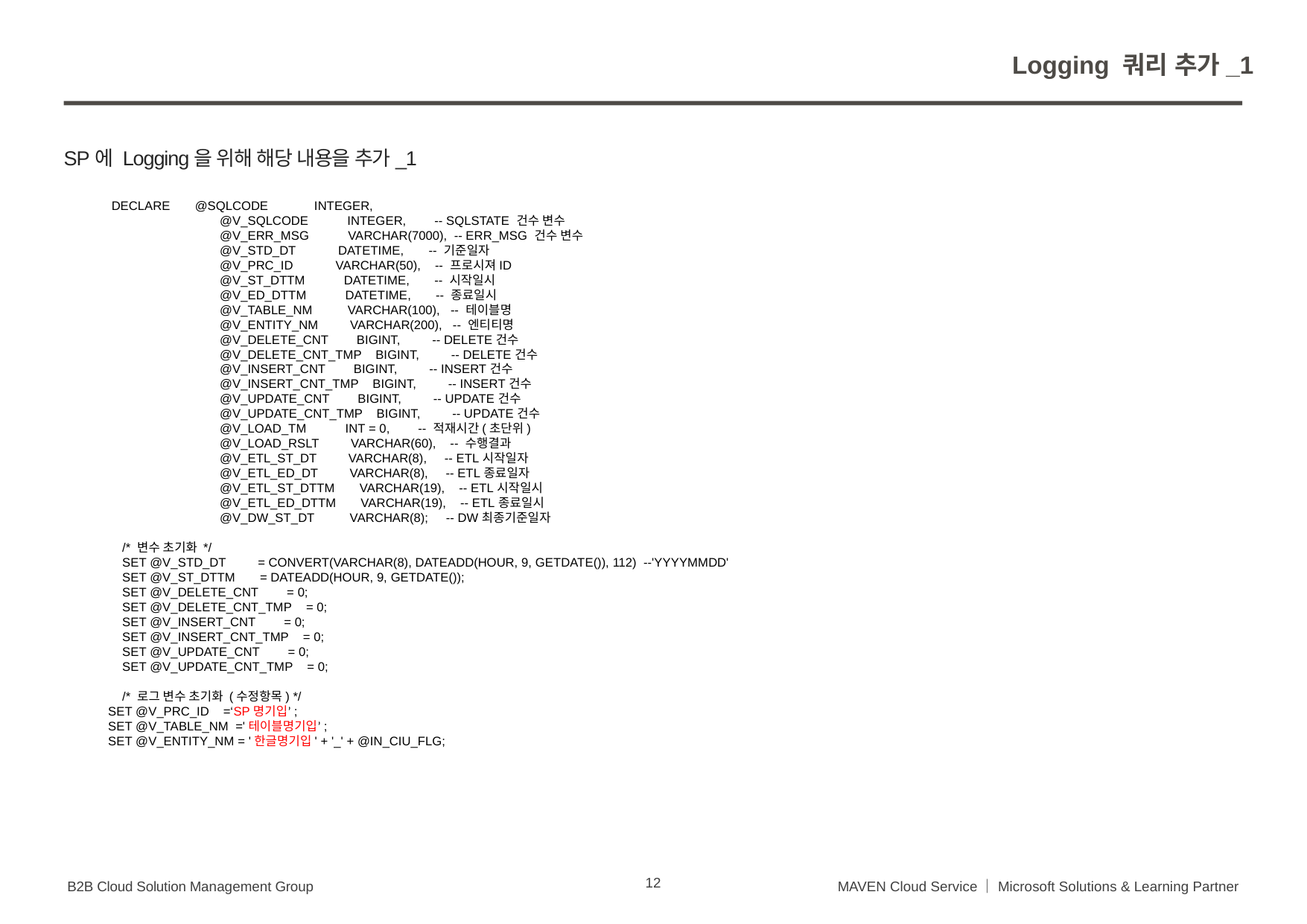

Logging 쿼리 추가_1
SP에 Logging을 위해 해당 내용을 추가_1
 DECLARE       @SQLCODE             INTEGER,
	@V_SQLCODE           INTEGER,        -- SQLSTATE 건수 변수
	@V_ERR_MSG           VARCHAR(7000),  -- ERR_MSG 건수 변수
	@V_STD_DT            DATETIME,       -- 기준일자
	@V_PRC_ID            VARCHAR(50),    -- 프로시져ID
	@V_ST_DTTM           DATETIME,       -- 시작일시
	@V_ED_DTTM           DATETIME,       -- 종료일시
	@V_TABLE_NM          VARCHAR(100),   -- 테이블명
	@V_ENTITY_NM         VARCHAR(200),   -- 엔티티명
	@V_DELETE_CNT        BIGINT,         -- DELETE건수
	@V_DELETE_CNT_TMP    BIGINT,         -- DELETE건수
	@V_INSERT_CNT        BIGINT,         -- INSERT건수
	@V_INSERT_CNT_TMP    BIGINT,         -- INSERT건수
	@V_UPDATE_CNT        BIGINT,         -- UPDATE건수
	@V_UPDATE_CNT_TMP    BIGINT,         -- UPDATE건수
	@V_LOAD_TM           INT = 0,        -- 적재시간(초단위)
	@V_LOAD_RSLT         VARCHAR(60),    -- 수행결과
	@V_ETL_ST_DT         VARCHAR(8),     -- ETL시작일자
	@V_ETL_ED_DT         VARCHAR(8),     -- ETL종료일자
	@V_ETL_ST_DTTM       VARCHAR(19),    -- ETL시작일시
	@V_ETL_ED_DTTM       VARCHAR(19),    -- ETL종료일시
	@V_DW_ST_DT          VARCHAR(8);     -- DW최종기준일자

    /* 변수 초기화 */
    SET @V_STD_DT         = CONVERT(VARCHAR(8), DATEADD(HOUR, 9, GETDATE()), 112)  --'YYYYMMDD'
    SET @V_ST_DTTM       = DATEADD(HOUR, 9, GETDATE());
    SET @V_DELETE_CNT        = 0;
    SET @V_DELETE_CNT_TMP    = 0;
    SET @V_INSERT_CNT        = 0;
    SET @V_INSERT_CNT_TMP    = 0;
    SET @V_UPDATE_CNT        = 0;
    SET @V_UPDATE_CNT_TMP    = 0;

    /* 로그 변수 초기화 (수정항목) */
SET @V_PRC_ID    =‘SP명기입’;
SET @V_TABLE_NM  ='테이블명기입’;
SET @V_ENTITY_NM = '한글명기입' + '_' + @IN_CIU_FLG;